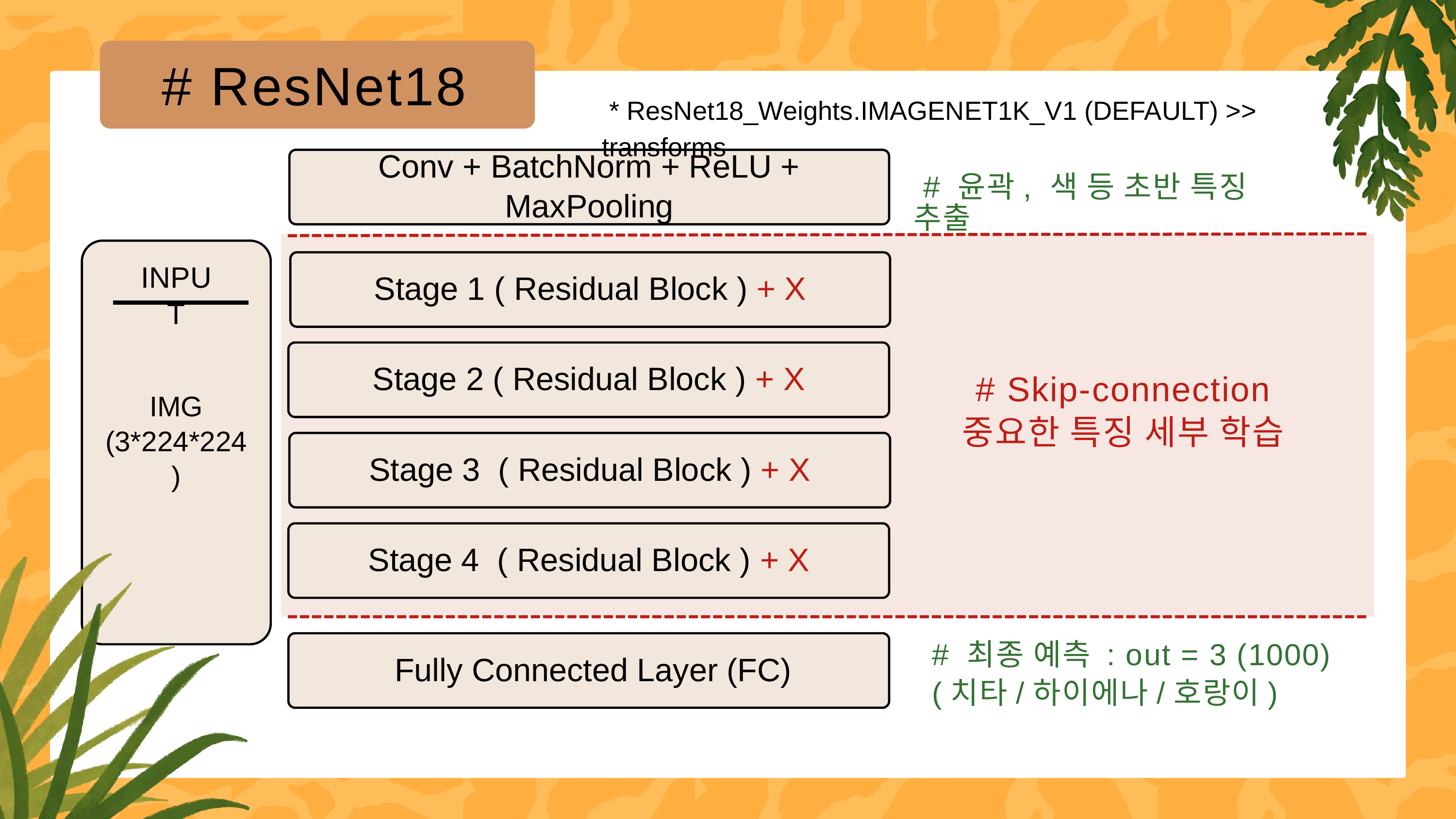

# ResNet18

 * ResNet18_Weights.IMAGENET1K_V1 (DEFAULT) >> transforms

Conv + BatchNorm + ReLU + MaxPooling
 # 윤곽, 색 등 초반 특징 추출

IMG
(3*224*224)
INPUT

Stage 1 ( Residual Block ) + X

Stage 2 ( Residual Block ) + X
# Skip-connection
중요한 특징 세부 학습

Stage 3  ( Residual Block ) + X

Stage 4  ( Residual Block ) + X

 Fully Connected Layer (FC)
# 최종 예측 : out = 3 (1000)
(치타/하이에나/호랑이)